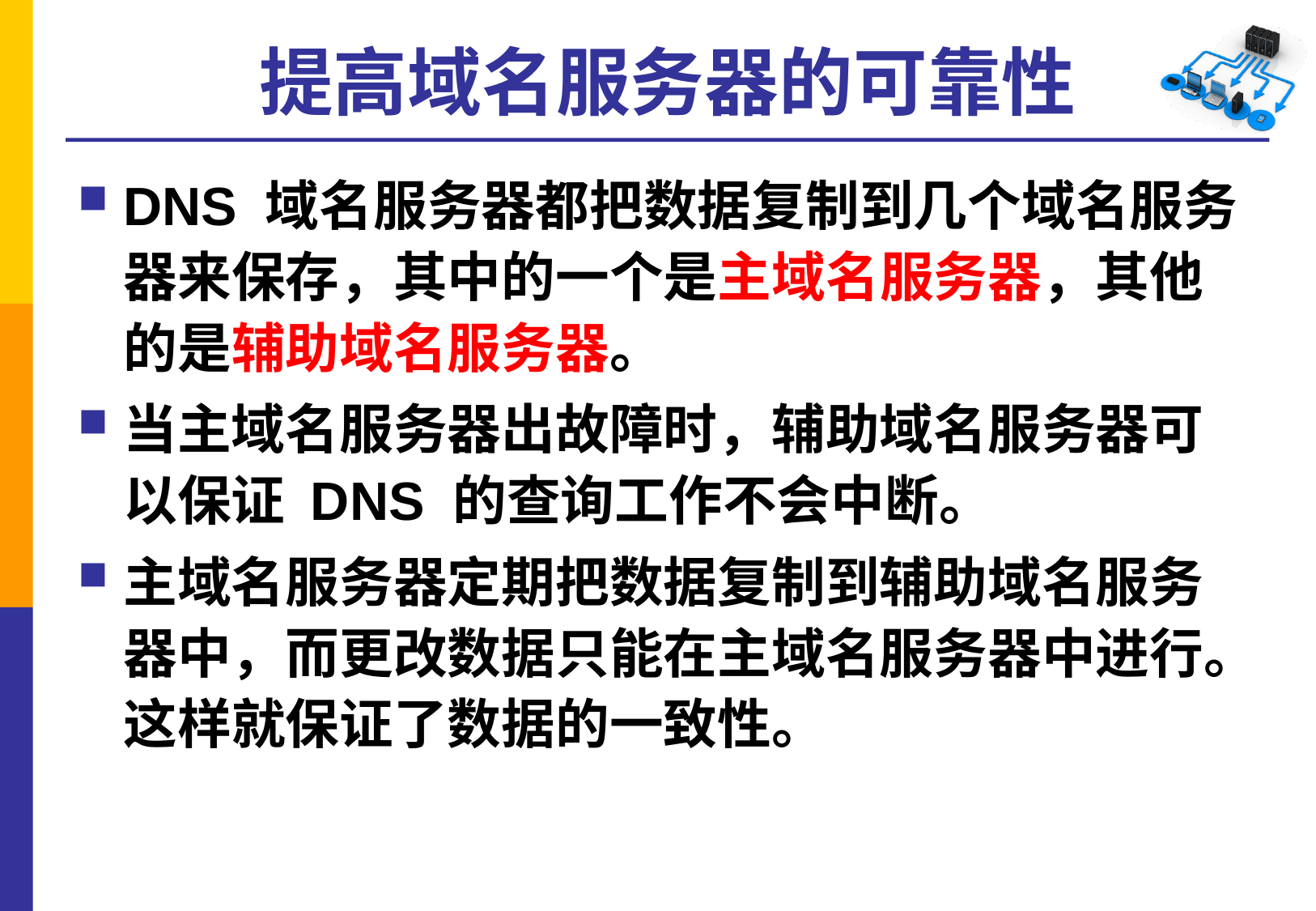

# 提高域名服务器的可靠性
DNS 域名服务器都把数据复制到几个域名服务器来保存，其中的一个是主域名服务器，其他的是辅助域名服务器。
当主域名服务器出故障时，辅助域名服务器可以保证 DNS 的查询工作不会中断。
主域名服务器定期把数据复制到辅助域名服务器中，而更改数据只能在主域名服务器中进行。这样就保证了数据的一致性。